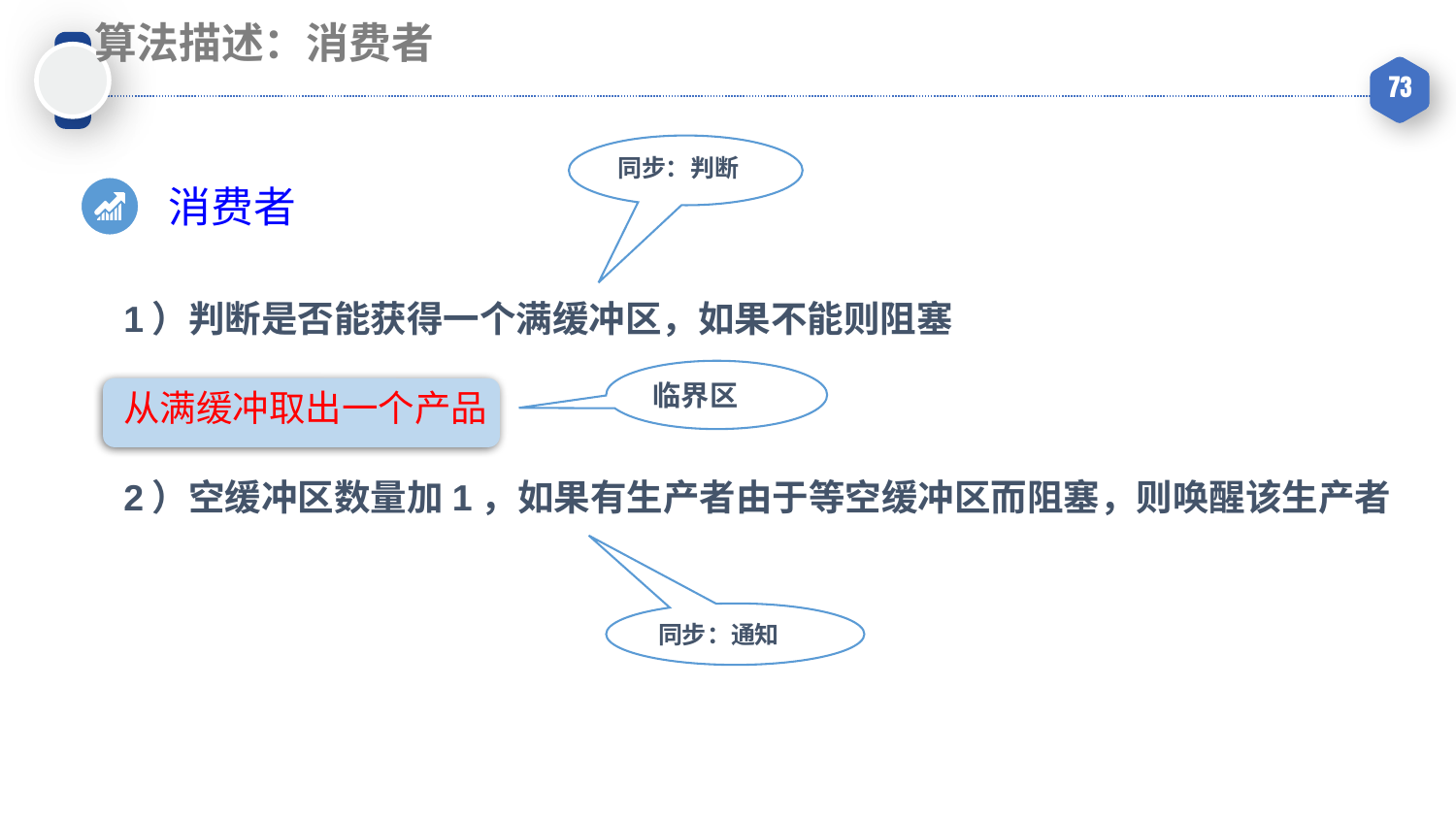

算法描述：消费者
同步：判断

	1）判断是否能获得一个满缓冲区，如果不能则阻塞

	从满缓冲取出一个产品

	2）空缓冲区数量加1，如果有生产者由于等空缓冲区而阻塞，则唤醒该生产者

消费者
临界区

同步：通知